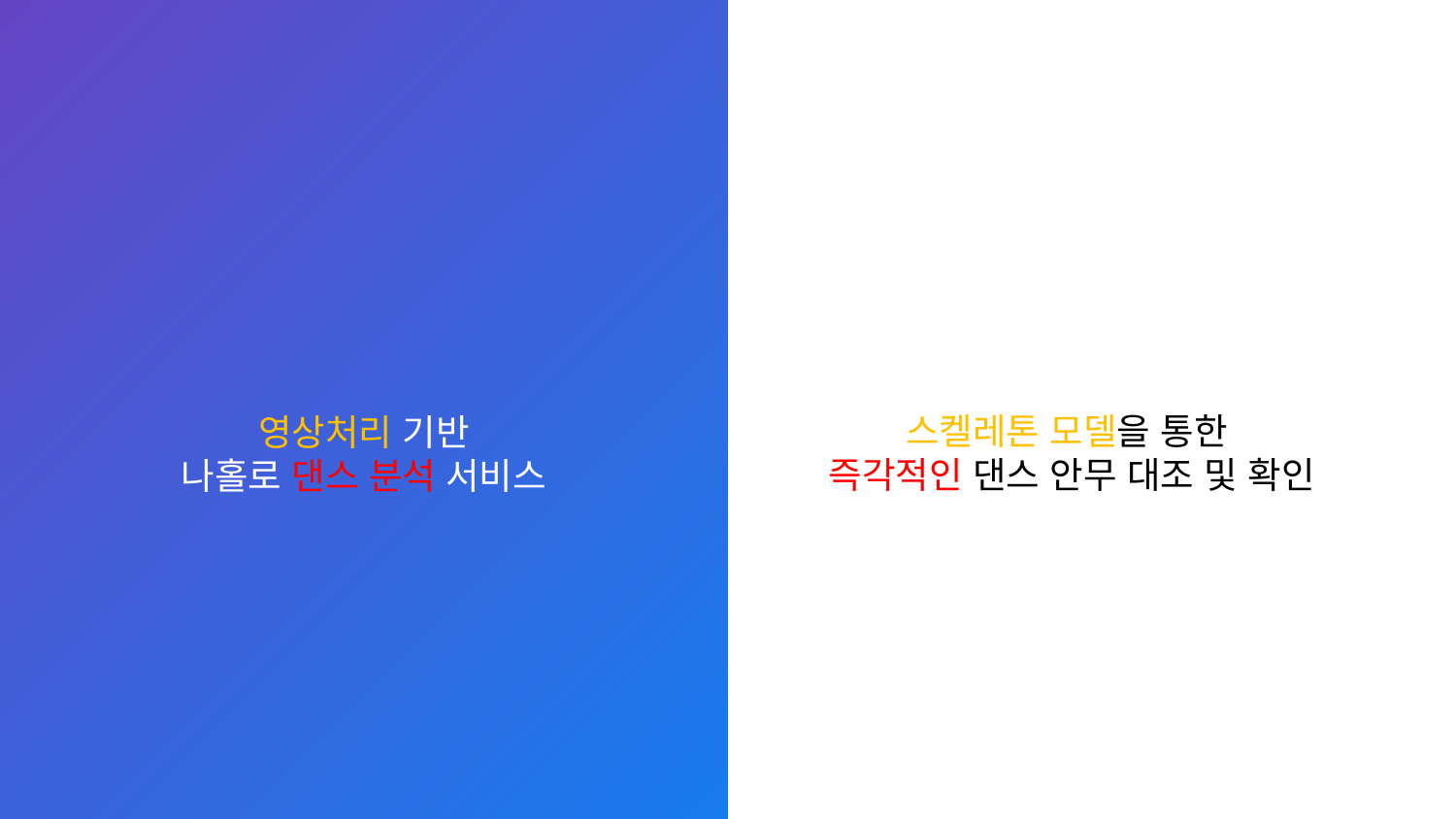

영상처리 기반
나홀로 댄스 분석 서비스
스켈레톤 모델을 통한
즉각적인 댄스 안무 대조 및 확인